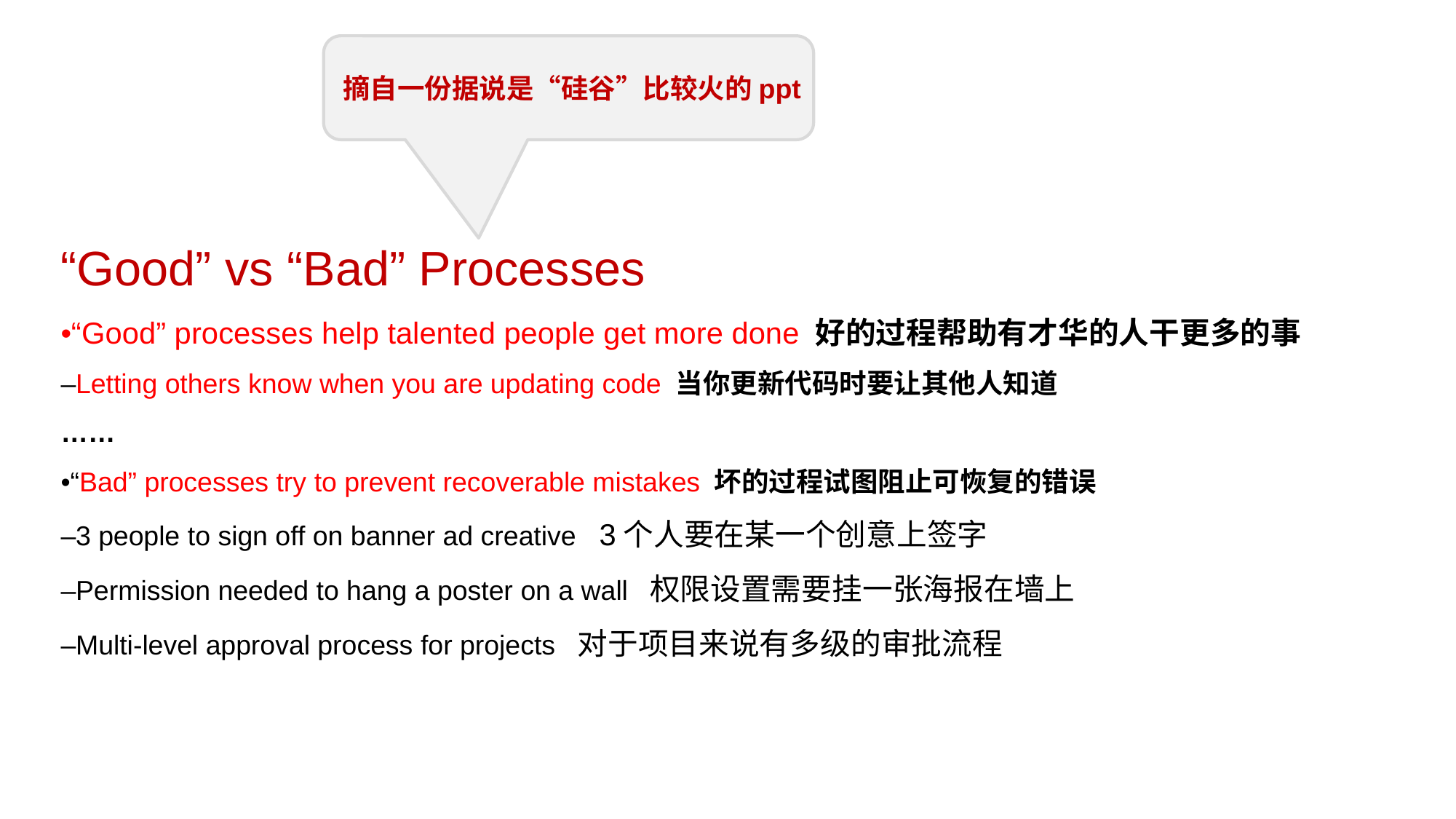

摘自一份据说是“硅谷”比较火的ppt

“Good” vs “Bad” Processes
•“Good” processes help talented people get more done 好的过程帮助有才华的人干更多的事
–Letting others know when you are updating code 当你更新代码时要让其他人知道
……
•“Bad” processes try to prevent recoverable mistakes 坏的过程试图阻止可恢复的错误
–3 people to sign off on banner ad creative   3个人要在某一个创意上签字
–Permission needed to hang a poster on a wall  权限设置需要挂一张海报在墙上
–Multi-level approval process for projects  对于项目来说有多级的审批流程